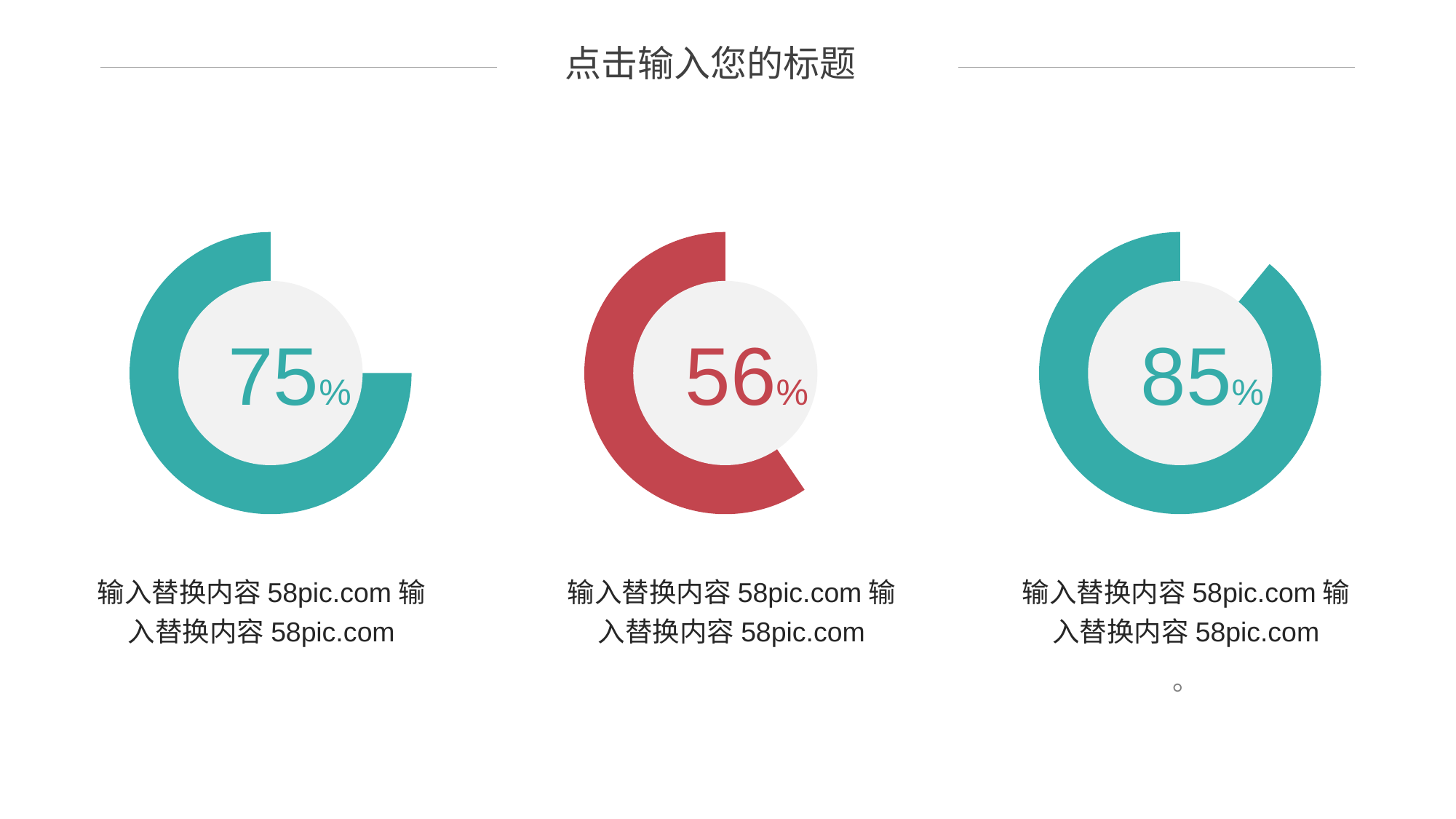

点击输入您的标题

75%
输入替换内容58pic.com输入替换内容58pic.com

56%
输入替换内容58pic.com输入替换内容58pic.com

85%
输入替换内容58pic.com输入替换内容58pic.com
。